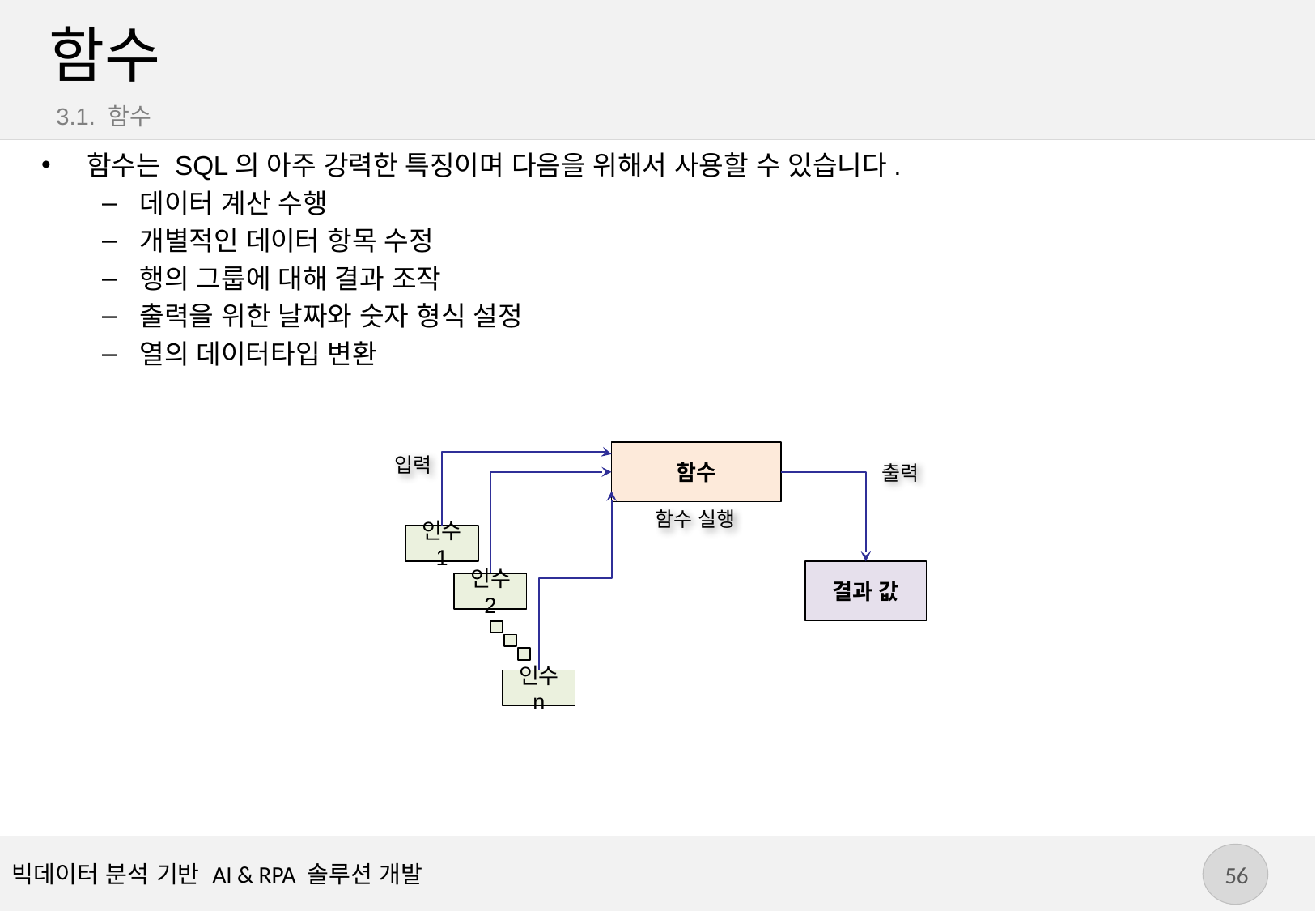

# 함수
3.1. 함수
함수는 SQL의 아주 강력한 특징이며 다음을 위해서 사용할 수 있습니다.
데이터 계산 수행
개별적인 데이터 항목 수정
행의 그룹에 대해 결과 조작
출력을 위한 날짜와 숫자 형식 설정
열의 데이터타입 변환

함수
입력
출력
함수 실행
인수 1
결과 값
인수 2

인수 n